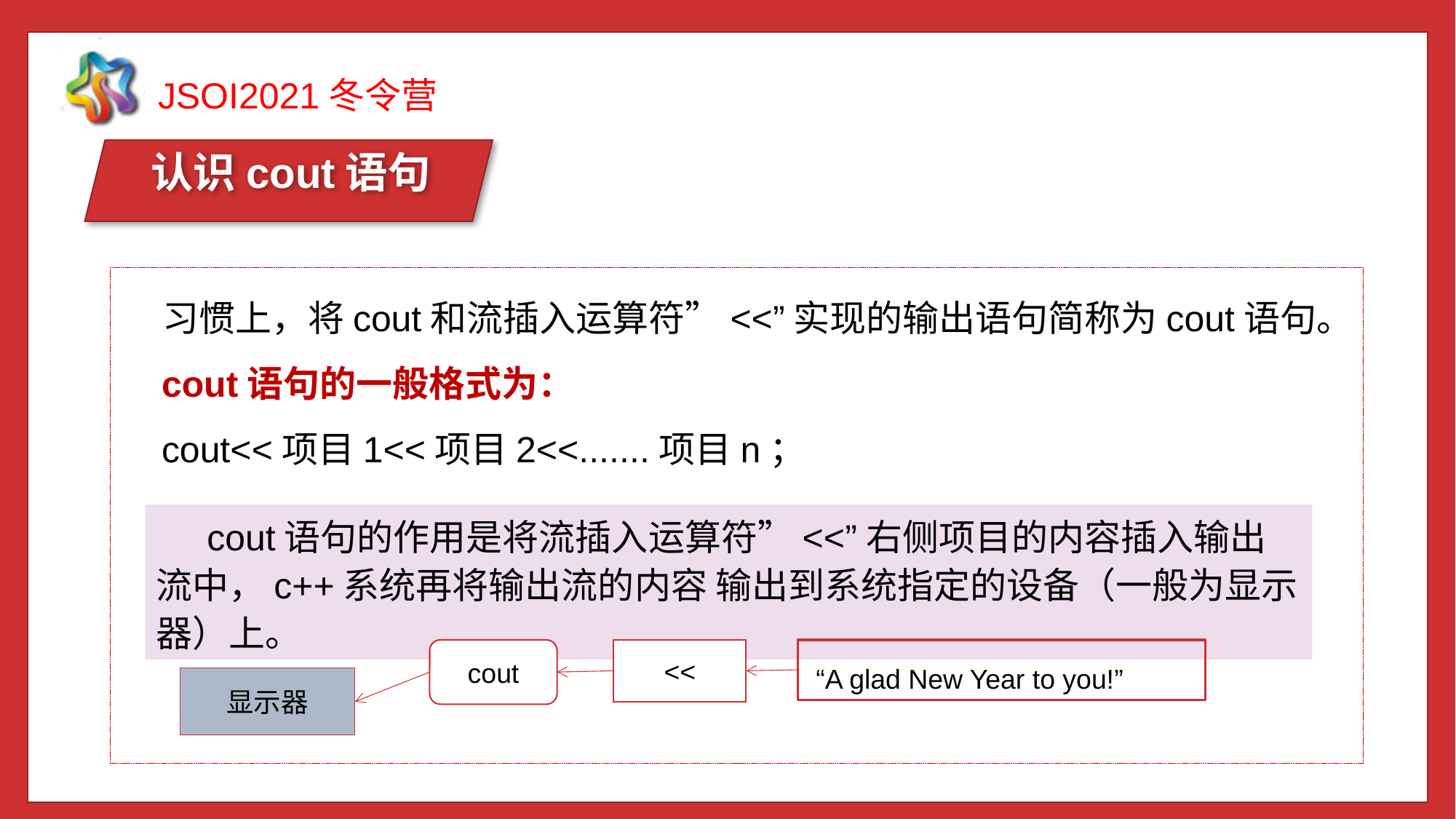

认识cout语句
    习惯上，将cout和流插入运算符”<<”实现的输出语句简称为cout语句。
    cout语句的一般格式为：
    cout<<项目1<<项目2<<.......项目n；

2
     cout语句的作用是将流插入运算符”<<”右侧项目的内容插入输出流中，c++系统再将输出流的内容 输出到系统指定的设备（一般为显示器）上。
cout
<<
 “A glad New Year to you!”
显示器